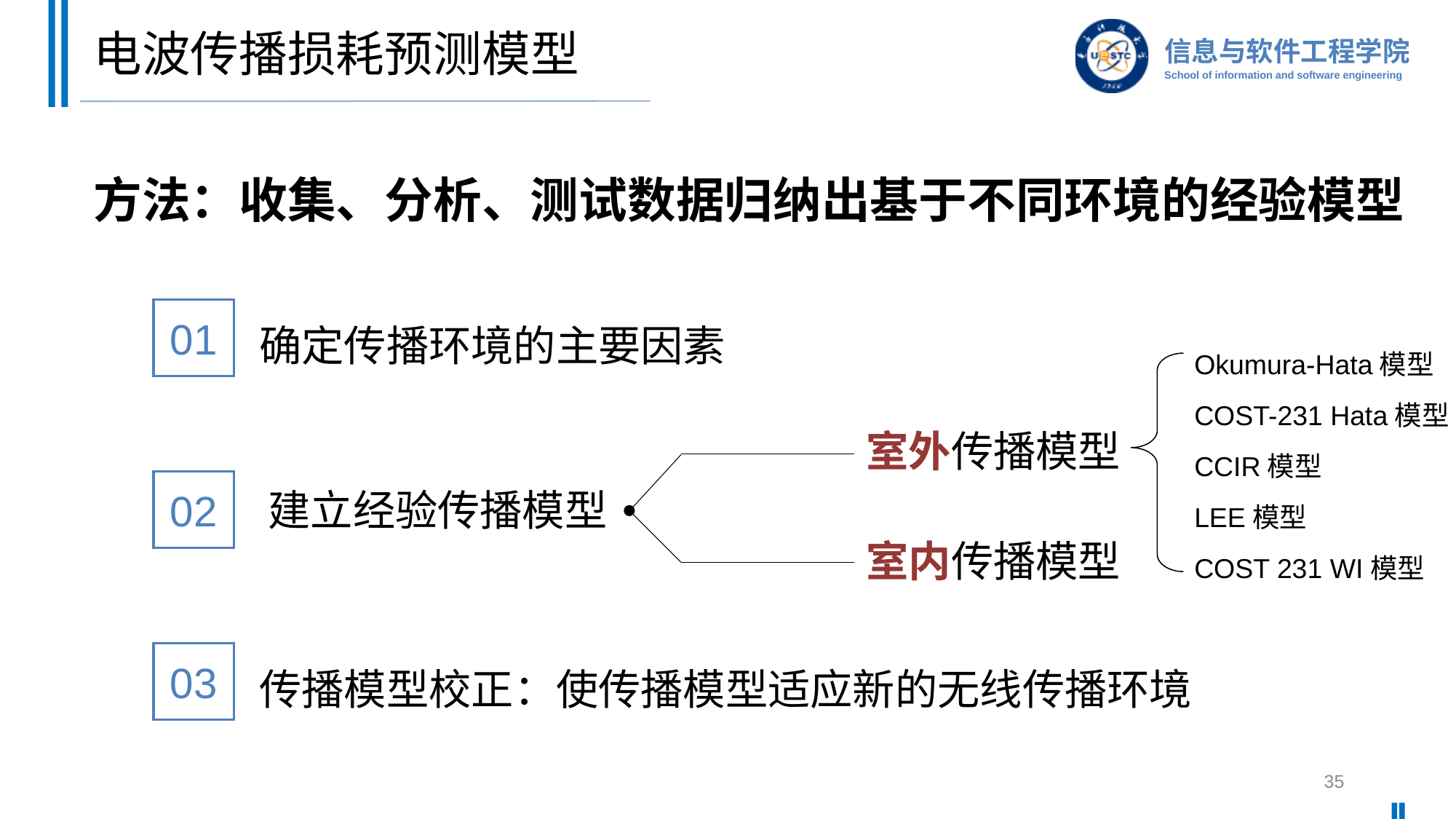

# 电波传播损耗预测模型
方法：收集、分析、测试数据归纳出基于不同环境的经验模型
01
确定传播环境的主要因素
Okumura-Hata模型
COST-231 Hata模型
CCIR模型
LEE模型
COST 231 WI模型

室外传播模型

02
建立经验传播模型
室内传播模型
03
传播模型校正：使传播模型适应新的无线传播环境
35